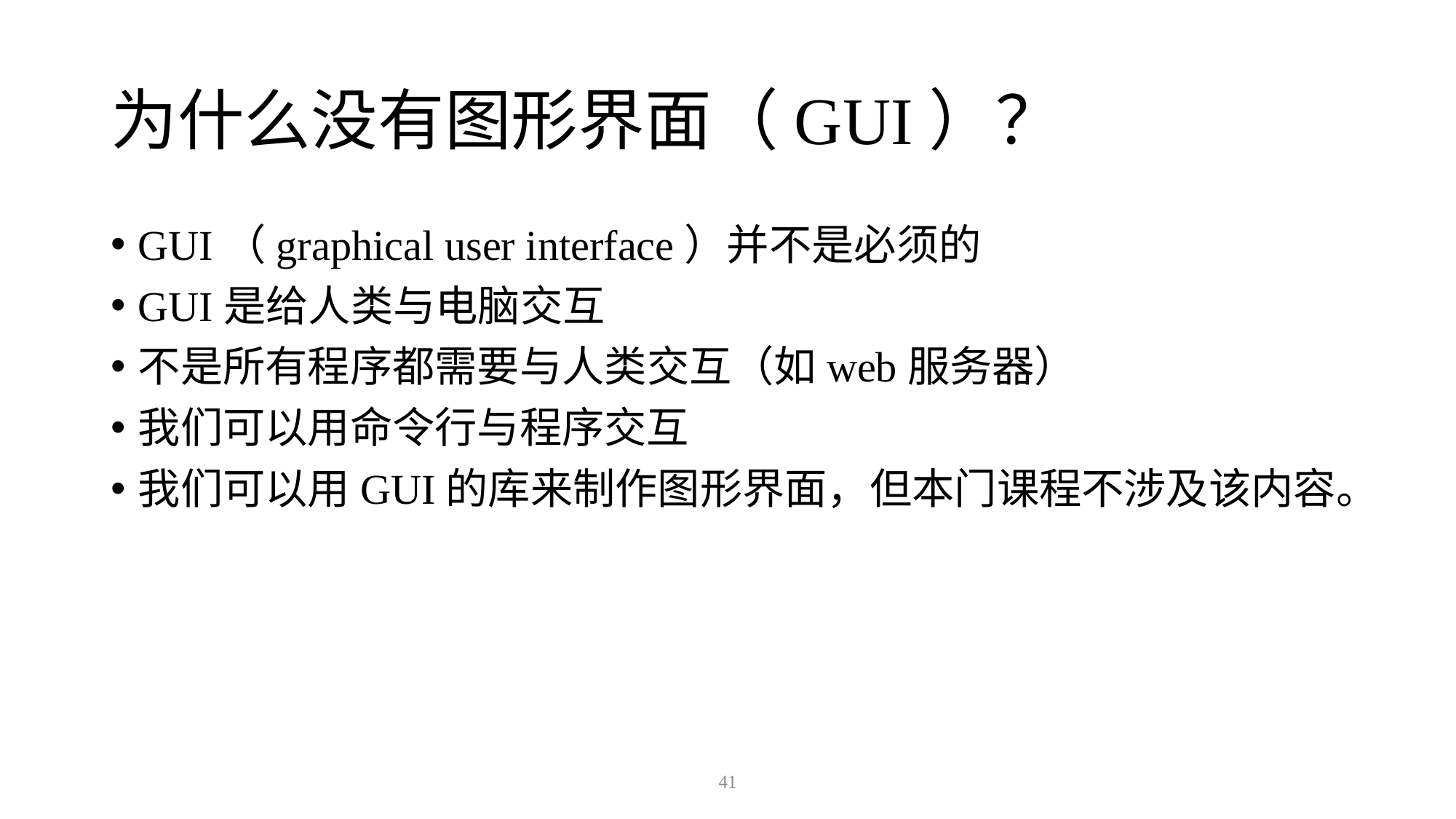

# 为什么没有图形界面（GUI）？
GUI（graphical user interface）并不是必须的
GUI是给人类与电脑交互
不是所有程序都需要与人类交互（如web服务器）
我们可以用命令行与程序交互
我们可以用GUI的库来制作图形界面，但本门课程不涉及该内容。
41